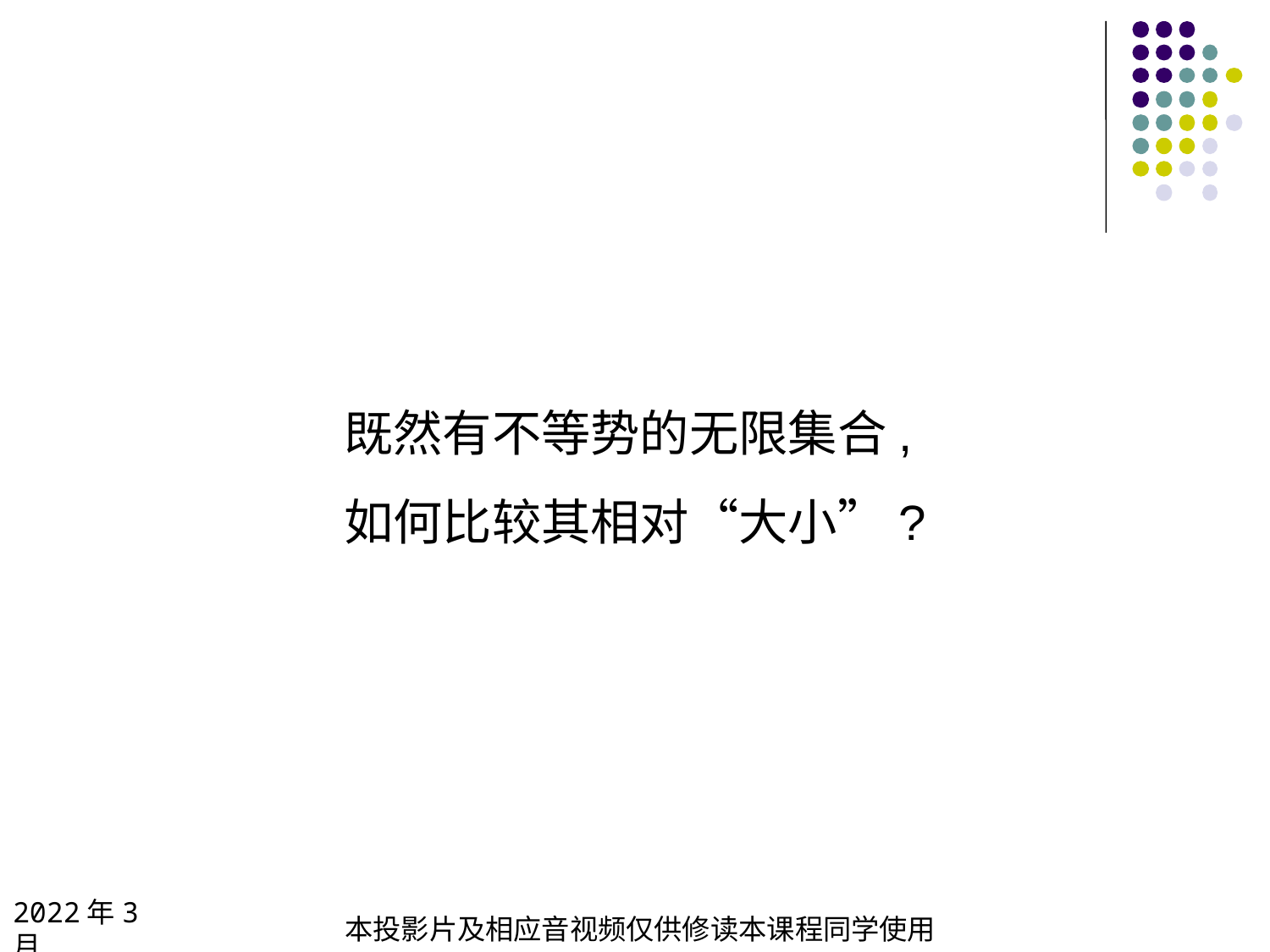

既然有不等势的无限集合,
如何比较其相对“大小”?
2022年3月
本投影片及相应音视频仅供修读本课程同学使用
18